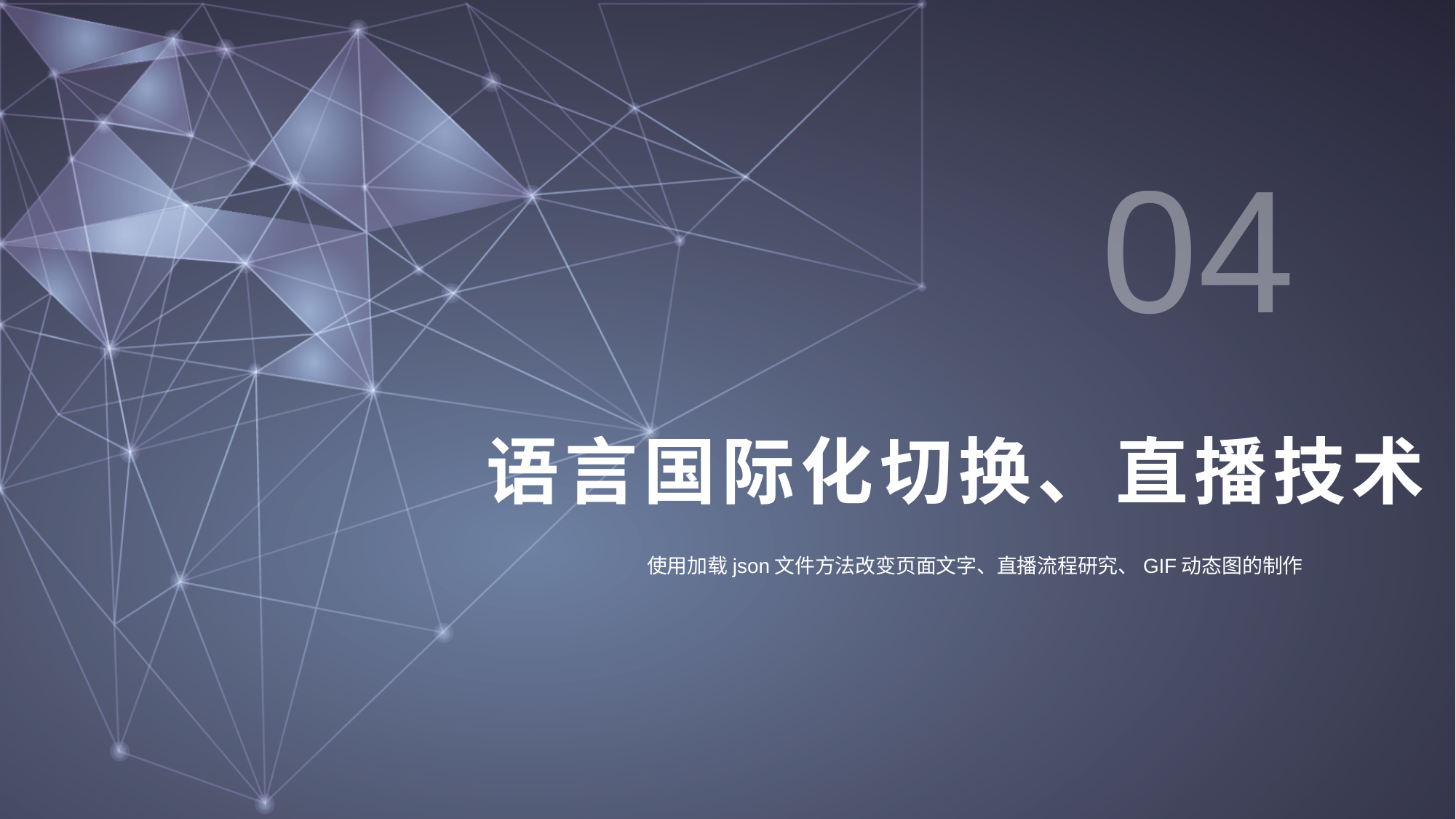

04
语言国际化切换、直播技术
使用加载json文件方法改变页面文字、直播流程研究、GIF动态图的制作